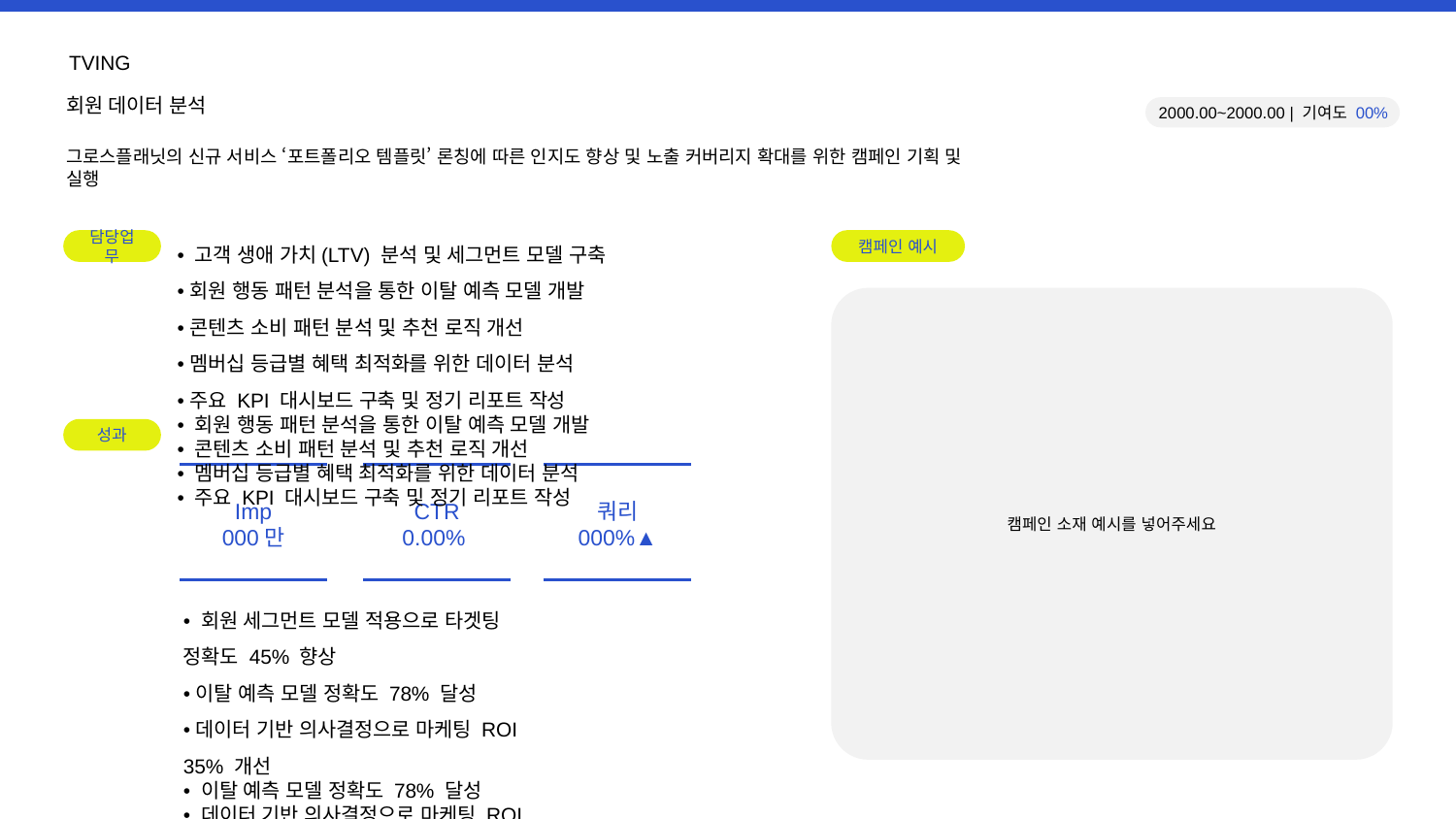

TVING
회원 데이터 분석

2000.00~2000.00 | 기여도 00%
그로스플래닛의 신규 서비스 ‘포트폴리오 템플릿’ 론칭에 따른 인지도 향상 및 노출 커버리지 확대를 위한 캠페인 기획 및 실행
• 고객 생애 가치(LTV) 분석 및 세그먼트 모델 구축
• 회원 행동 패턴 분석을 통한 이탈 예측 모델 개발
• 콘텐츠 소비 패턴 분석 및 추천 로직 개선
• 멤버십 등급별 혜택 최적화를 위한 데이터 분석
• 주요 KPI 대시보드 구축 및 정기 리포트 작성
• 회원 행동 패턴 분석을 통한 이탈 예측 모델 개발
• 콘텐츠 소비 패턴 분석 및 추천 로직 개선
• 멤버십 등급별 혜택 최적화를 위한 데이터 분석
• 주요 KPI 대시보드 구축 및 정기 리포트 작성
담당업무
캠페인 예시
캠페인 소재 예시를 넣어주세요
성과
Imp
000만
CTR
0.00%
쿼리
000%▲
• 회원 세그먼트 모델 적용으로 타겟팅 정확도 45% 향상
• 이탈 예측 모델 정확도 78% 달성
• 데이터 기반 의사결정으로 마케팅 ROI 35% 개선
• 이탈 예측 모델 정확도 78% 달성
• 데이터 기반 의사결정으로 마케팅 ROI 35% 개선